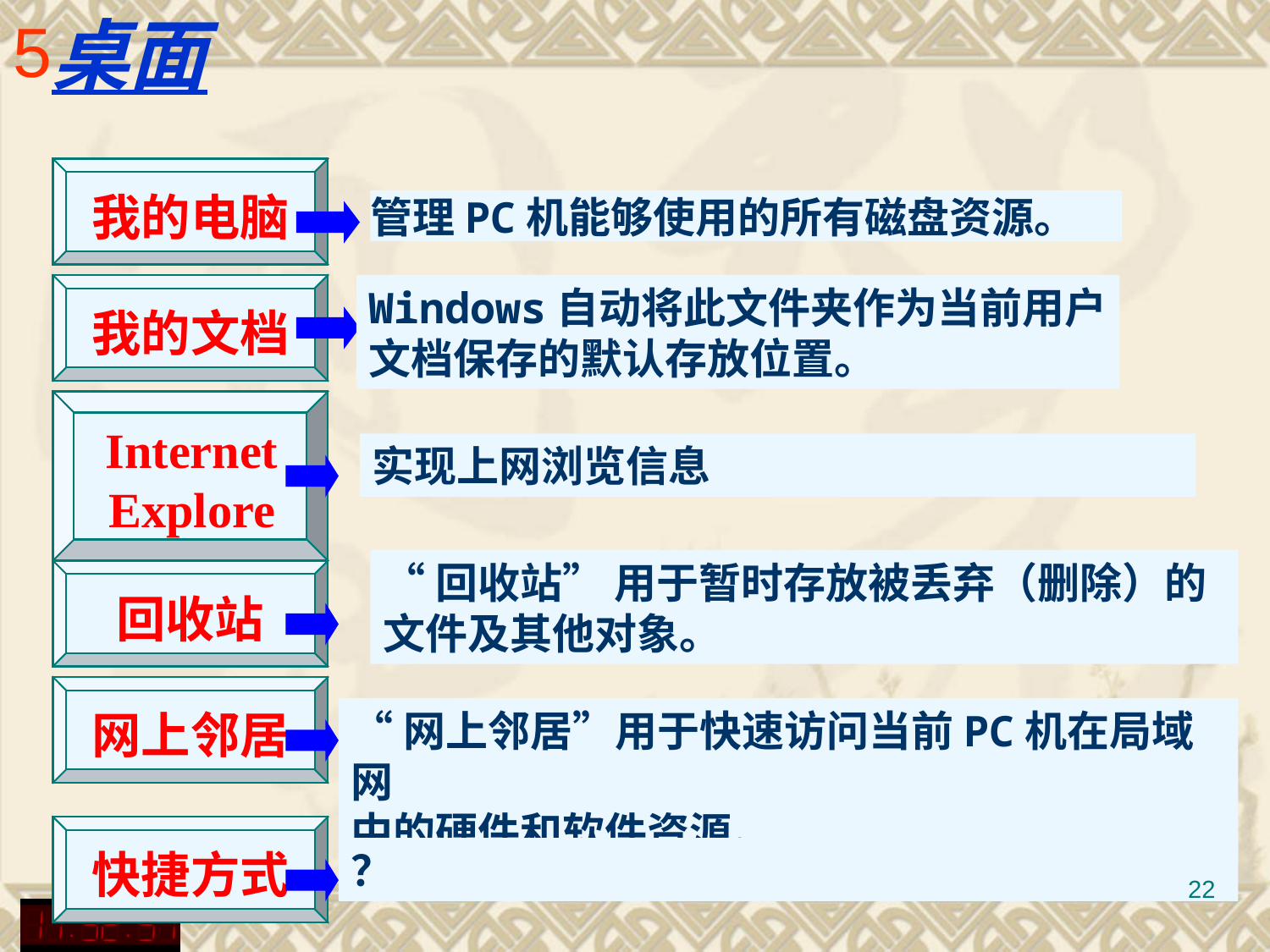

# 桌面

我的电脑
管理PC机能够使用的所有磁盘资源。

我的文档
Windows自动将此文件夹作为当前用户
文档保存的默认存放位置。

Internet Explore
实现上网浏览信息

“回收站” 用于暂时存放被丢弃（删除）的
文件及其他对象。

回收站

网上邻居
“网上邻居”用于快速访问当前PC机在局域网
中的硬件和软件资源。

快捷方式
？

22